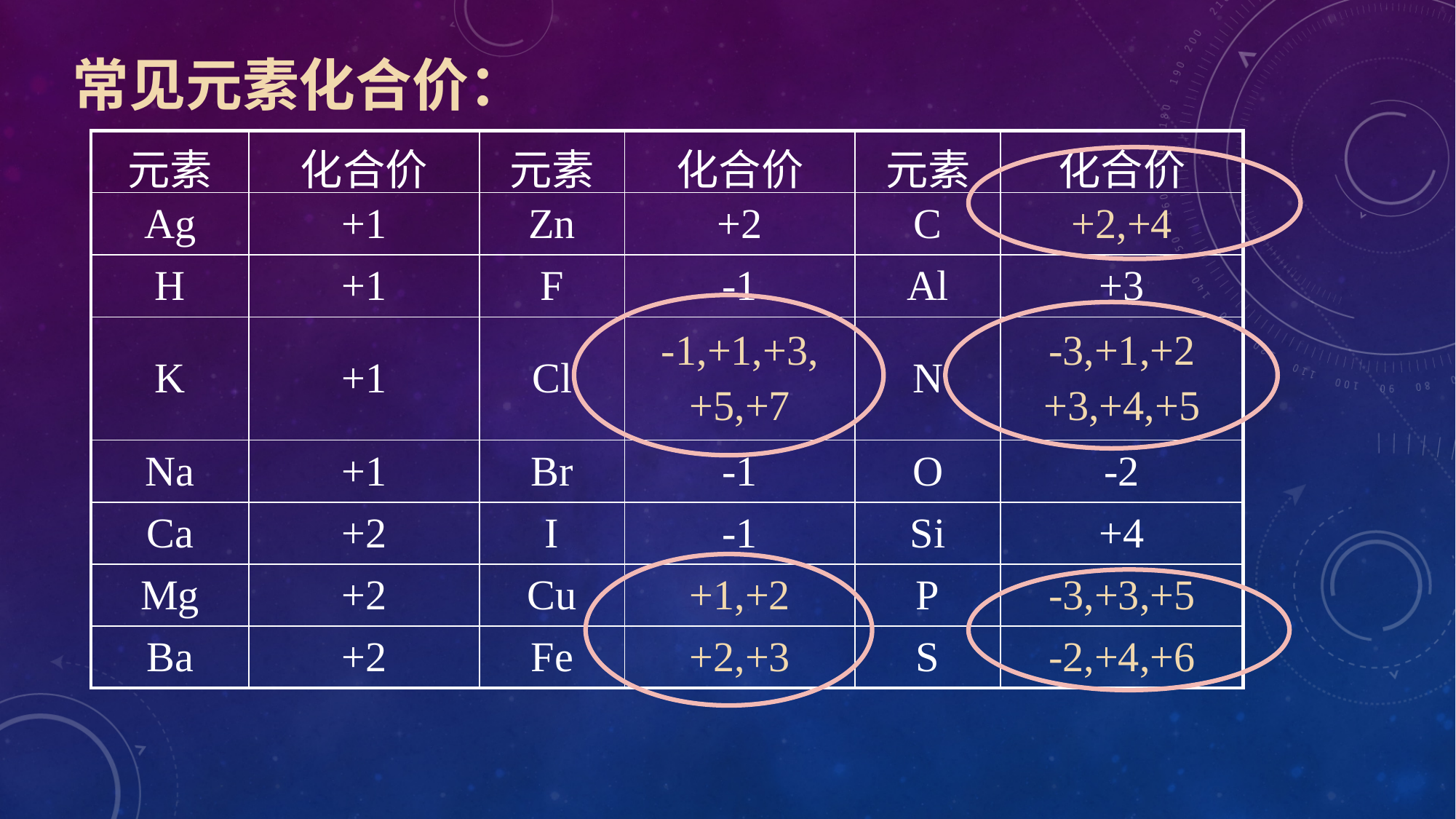

常见元素化合价：
| 元素 | 化合价 | 元素 | 化合价 | 元素 | 化合价 |
| --- | --- | --- | --- | --- | --- |
| Ag | +1 | Zn | +2 | C | +2,+4 |
| H | +1 | F | -1 | Al | +3 |
| K | +1 | Cl | -1,+1,+3, +5,+7 | N | -3,+1,+2 +3,+4,+5 |
| Na | +1 | Br | -1 | O | -2 |
| Ca | +2 | I | -1 | Si | +4 |
| Mg | +2 | Cu | +1,+2 | P | -3,+3,+5 |
| Ba | +2 | Fe | +2,+3 | S | -2,+4,+6 |